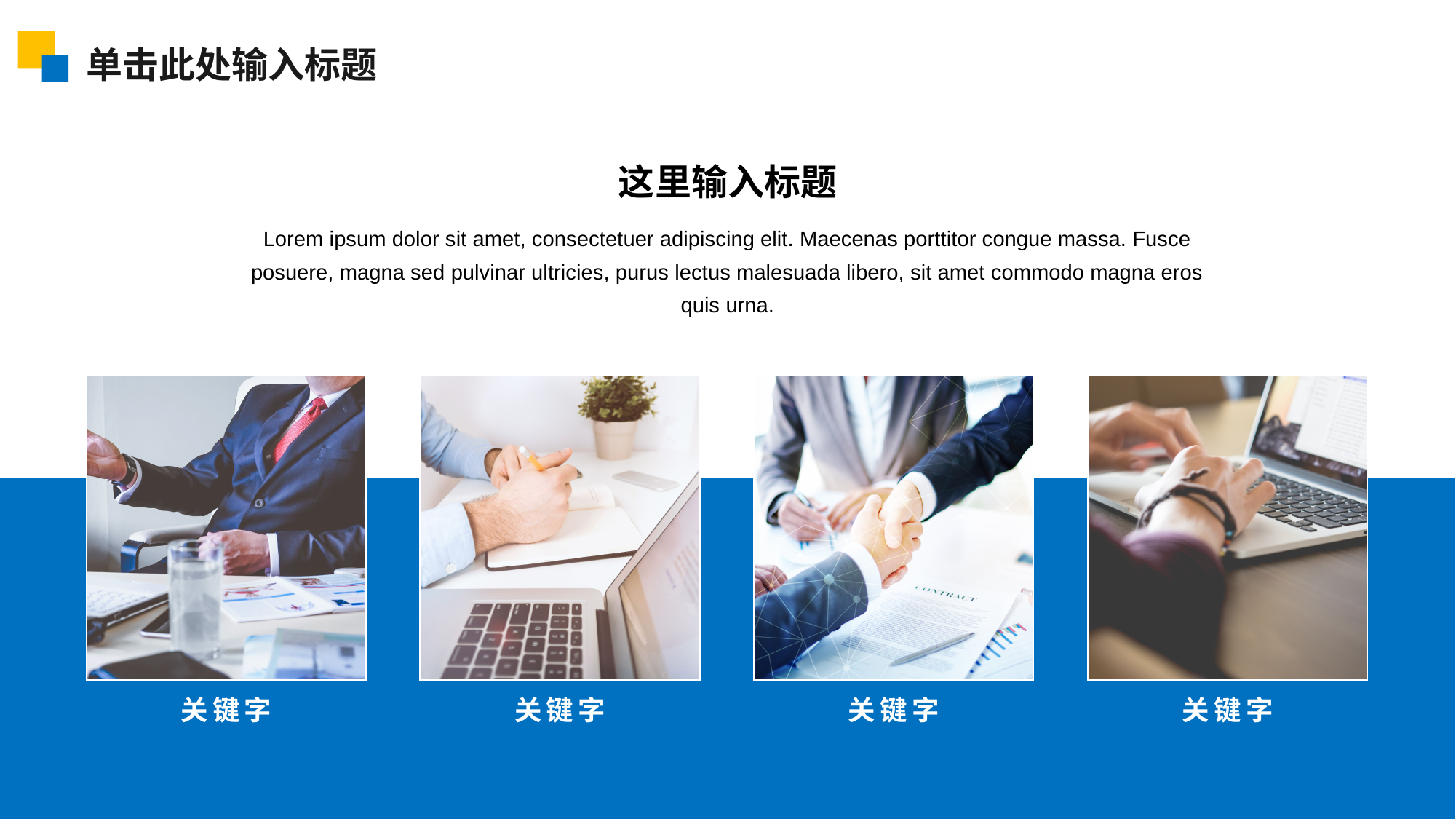

单击此处输入标题
这里输入标题
Lorem ipsum dolor sit amet, consectetuer adipiscing elit. Maecenas porttitor congue massa. Fusce posuere, magna sed pulvinar ultricies, purus lectus malesuada libero, sit amet commodo magna eros quis urna.

关键字
关键字
关键字
关键字